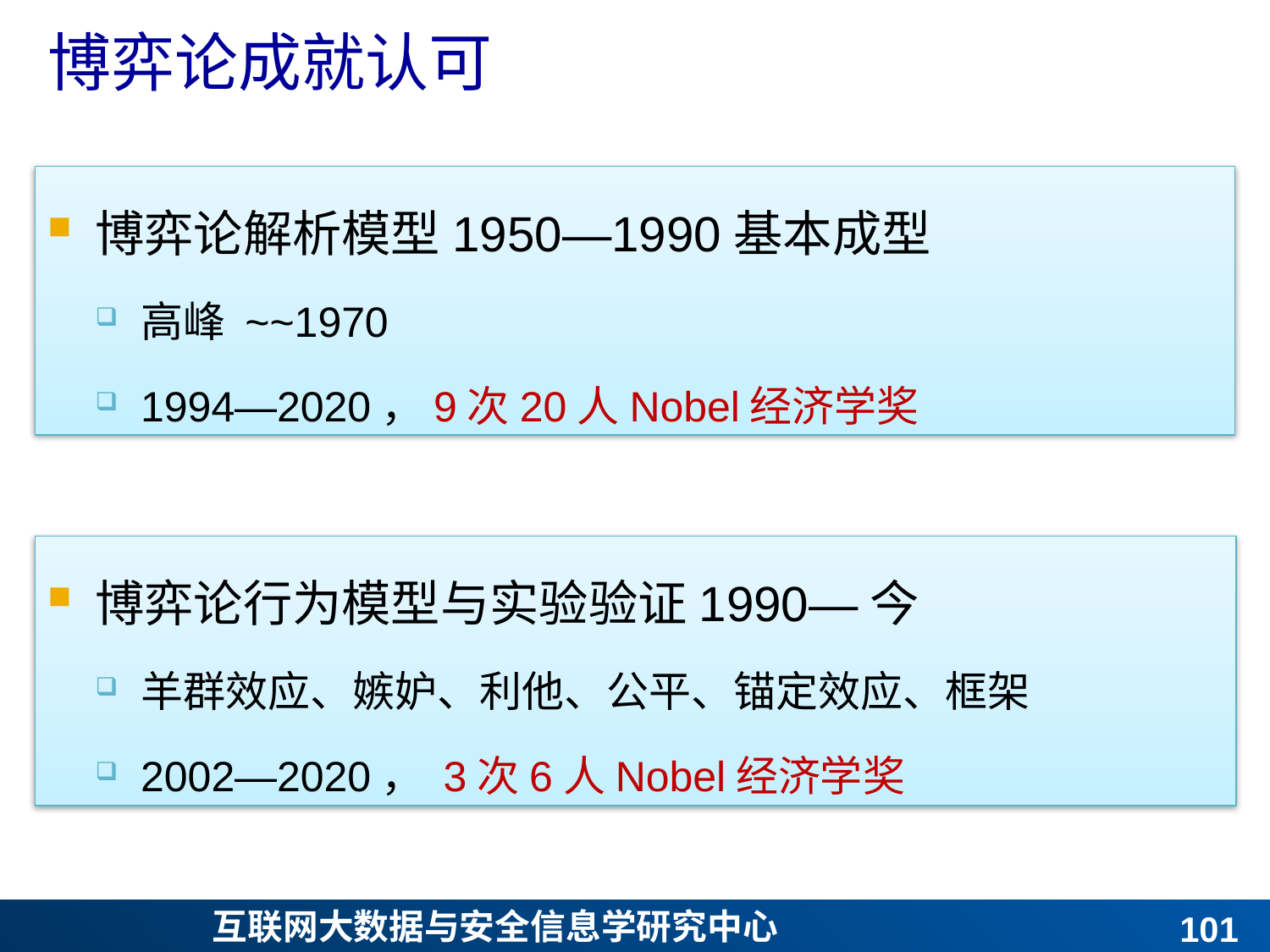

# 博弈论成就认可
博弈论解析模型1950—1990基本成型
高峰 ~~1970
1994—2020，9次20人Nobel经济学奖
博弈论行为模型与实验验证1990—今
羊群效应、嫉妒、利他、公平、锚定效应、框架
2002—2020， 3次6人Nobel经济学奖
101